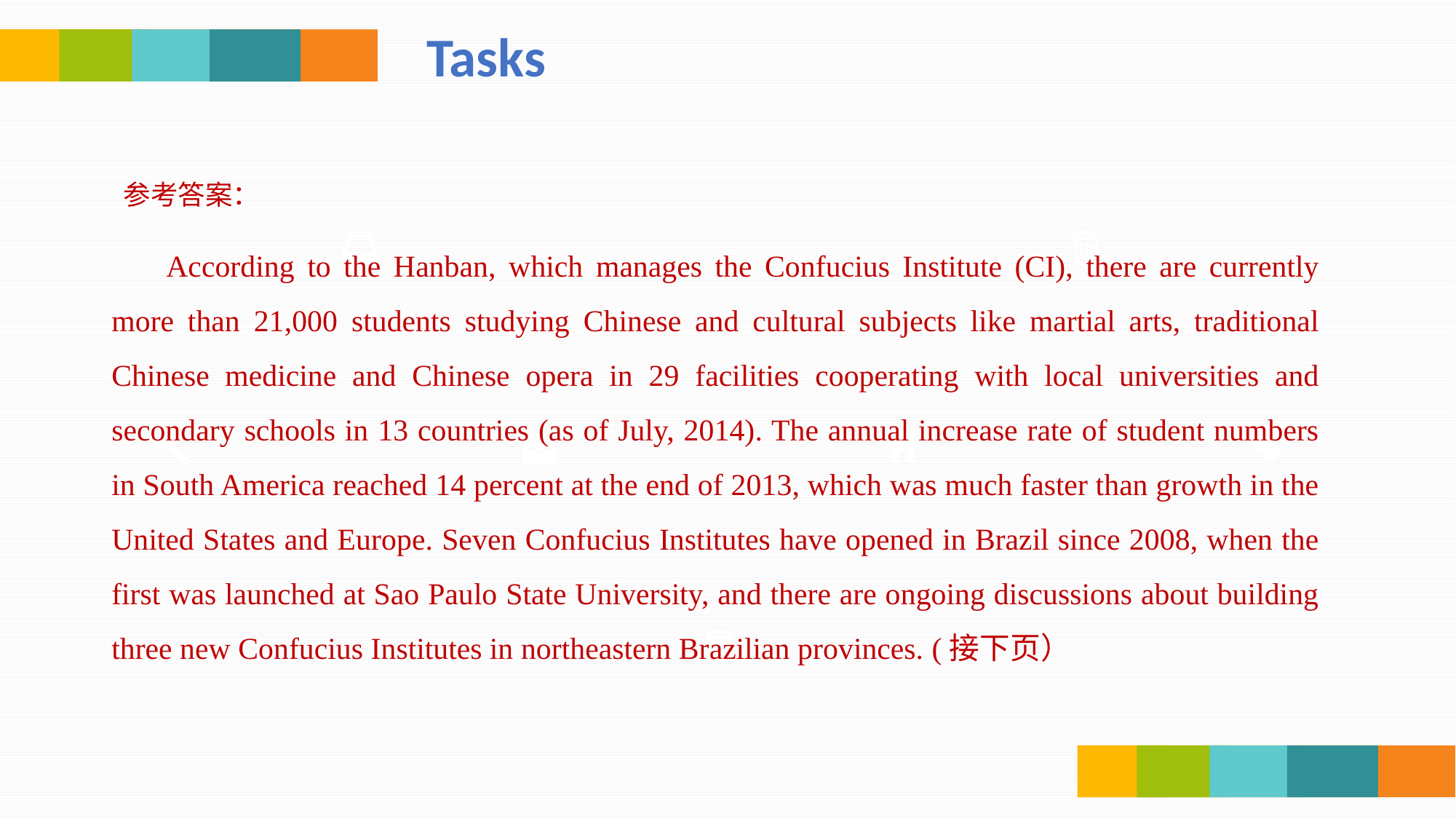

Tasks

参考答案：
According to the Hanban, which manages the Confucius Institute (CI), there are currently more than 21,000 students studying Chinese and cultural subjects like martial arts, traditional Chinese medicine and Chinese opera in 29 facilities cooperating with local universities and secondary schools in 13 countries (as of July, 2014). The annual increase rate of student numbers in South America reached 14 percent at the end of 2013, which was much faster than growth in the United States and Europe. Seven Confucius Institutes have opened in Brazil since 2008, when the first was launched at Sao Paulo State University, and there are ongoing discussions about building three new Confucius Institutes in northeastern Brazilian provinces. (接下页）